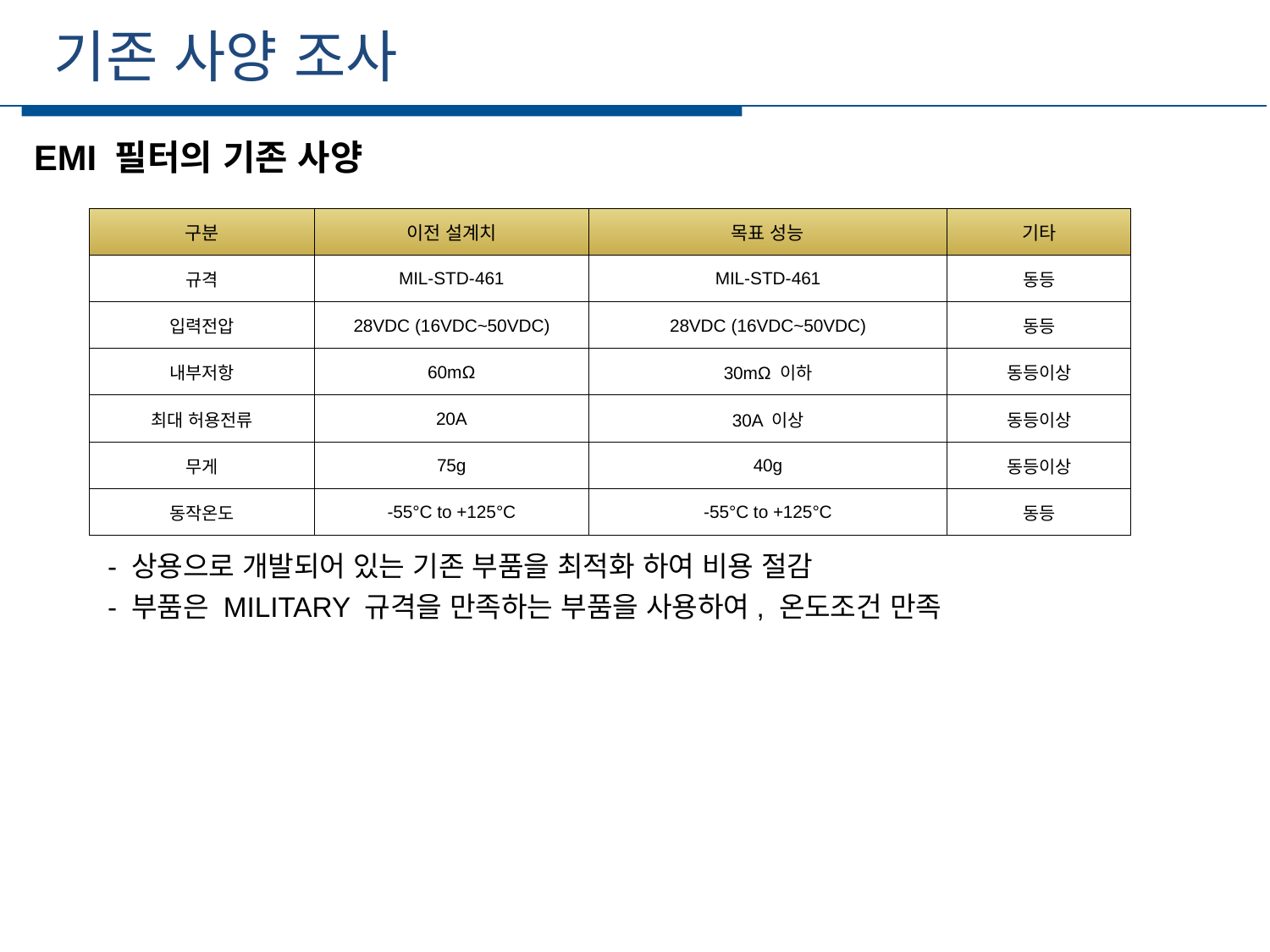

기존 사양 조사
세부일정

EMI 필터의 기존 사양
| 구분 | 이전 설계치 | 목표 성능 | 기타 |
| --- | --- | --- | --- |
| 규격 | MIL-STD-461 | MIL-STD-461 | 동등 |
| 입력전압 | 28VDC (16VDC~50VDC) | 28VDC (16VDC~50VDC) | 동등 |
| 내부저항 | 60mΩ | 30mΩ 이하 | 동등이상 |
| 최대 허용전류 | 20A | 30A 이상 | 동등이상 |
| 무게 | 75g | 40g | 동등이상 |
| 동작온도 | -55°C to +125°C | -55°C to +125°C | 동등 |
  - 상용으로 개발되어 있는 기존 부품을 최적화 하여 비용 절감
  - 부품은 MILITARY 규격을 만족하는 부품을 사용하여, 온도조건 만족